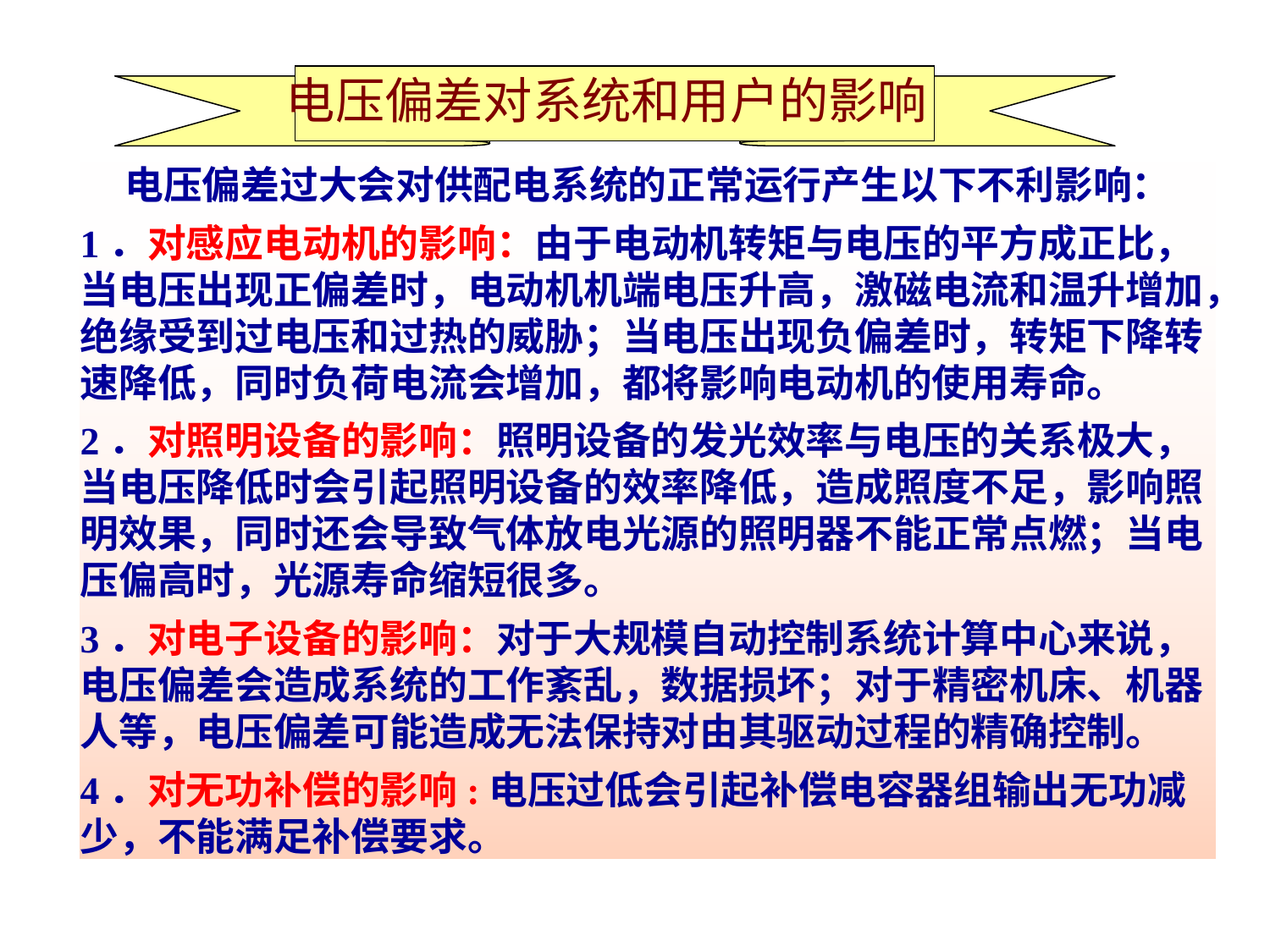

电压偏差对系统和用户的影响
电压偏差过大会对供配电系统的正常运行产生以下不利影响：
1．对感应电动机的影响：由于电动机转矩与电压的平方成正比，当电压出现正偏差时，电动机机端电压升高，激磁电流和温升增加，绝缘受到过电压和过热的威胁；当电压出现负偏差时，转矩下降转速降低，同时负荷电流会增加，都将影响电动机的使用寿命。
2．对照明设备的影响：照明设备的发光效率与电压的关系极大，当电压降低时会引起照明设备的效率降低，造成照度不足，影响照明效果，同时还会导致气体放电光源的照明器不能正常点燃；当电压偏高时，光源寿命缩短很多。
3．对电子设备的影响：对于大规模自动控制系统计算中心来说，电压偏差会造成系统的工作紊乱，数据损坏；对于精密机床、机器人等，电压偏差可能造成无法保持对由其驱动过程的精确控制。
4．对无功补偿的影响:电压过低会引起补偿电容器组输出无功减少，不能满足补偿要求。